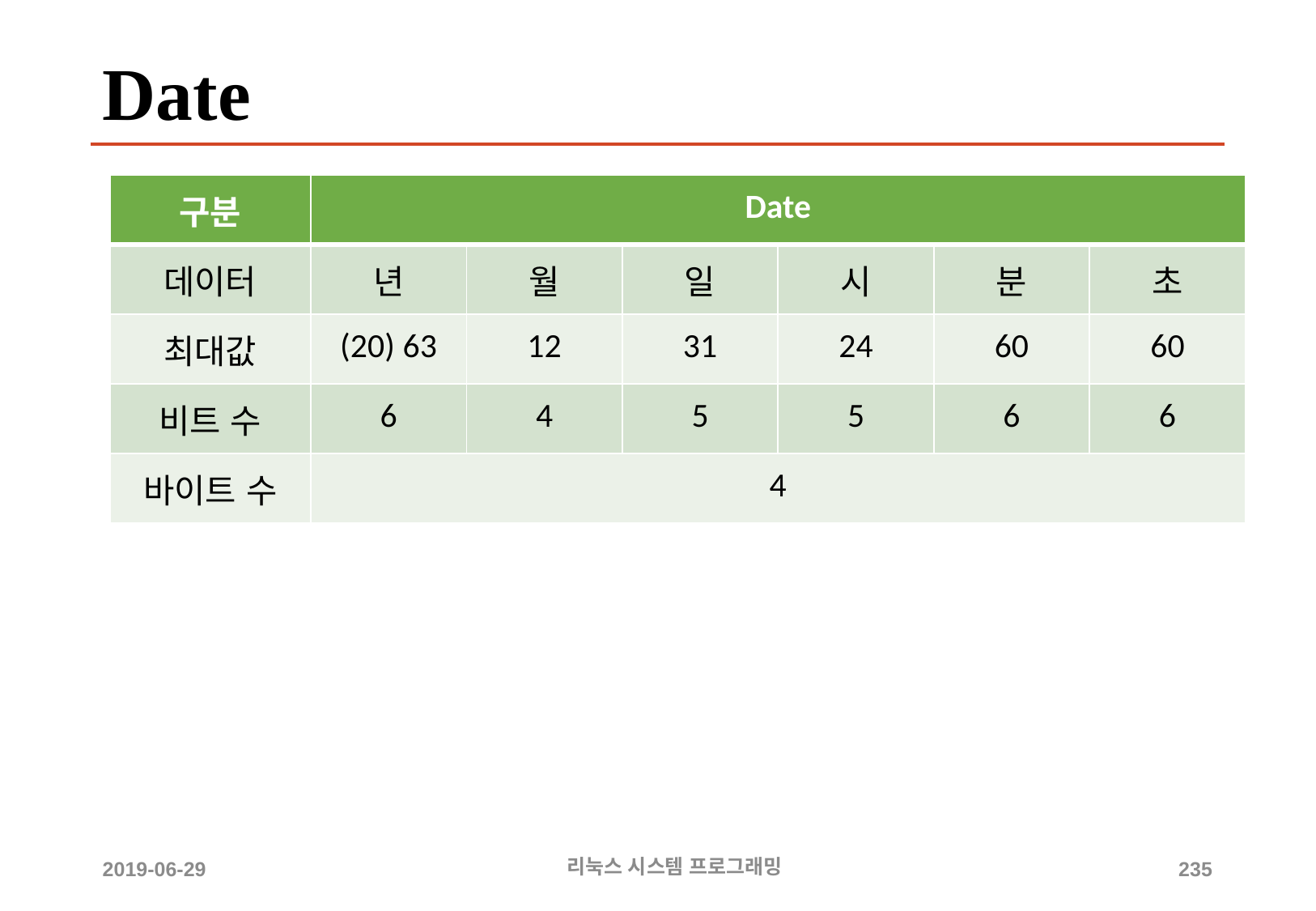

# Date
| 구분 | Date |  |  |  |  |  |
| --- | --- | --- | --- | --- | --- | --- |
| 데이터 | 년 | 월 | 일 | 시 | 분 | 초 |
| 최대값 | (20) 63 | 12 | 31 | 24 | 60 | 60 |
| 비트 수 | 6 | 4 | 5 | 5 | 6 | 6 |
| 바이트 수 | 4 |  |  |  |  |  |
2019-06-29
리눅스 시스템 프로그래밍
235